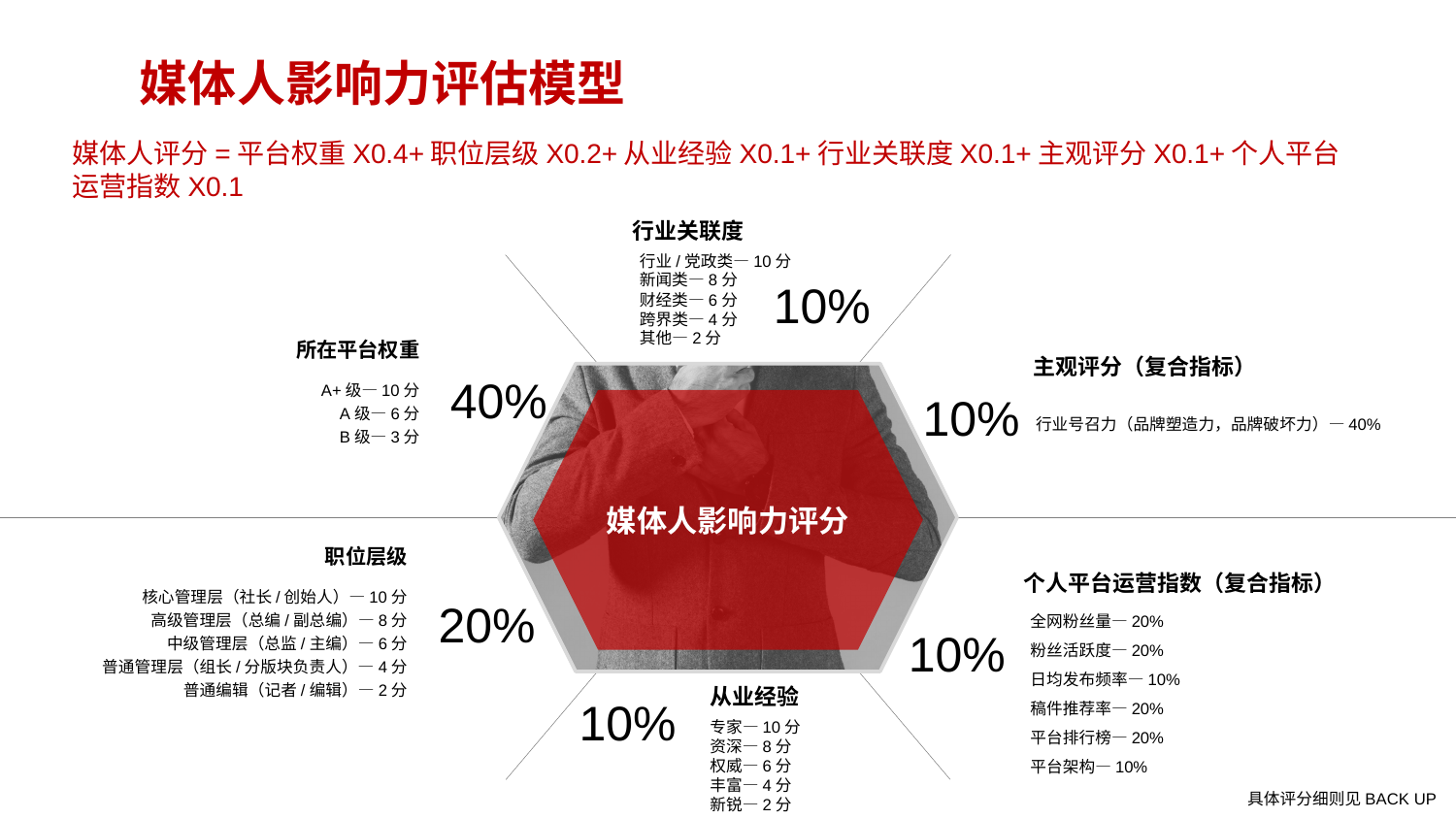

媒体人影响力评估模型
媒体人评分=平台权重X0.4+职位层级X0.2+从业经验X0.1+行业关联度X0.1+主观评分X0.1+个人平台运营指数X0.1
行业关联度
行业/党政类—10分
新闻类—8分
财经类—6分
跨界类—4分
其他—2分

10%
所在平台权重
A+级—10分
A级—6分
B级—3分

主观评分（复合指标）
40%

10%
媒体人影响力评分
行业号召力（品牌塑造力，品牌破坏力）—40%
职位层级
核心管理层（社长/创始人）—10分
高级管理层（总编/副总编）—8分
中级管理层（总监/主编）—6分
普通管理层（组长/分版块负责人）—4分
普通编辑（记者/编辑）—2分

20%
个人平台运营指数（复合指标）
全网粉丝量—20%
粉丝活跃度—20%
日均发布频率—10%
稿件推荐率—20%
平台排行榜—20%
平台架构—10%
10%
从业经验
10%
专家—10分
资深—8分
权威—6分
丰富—4分
新锐—2分

具体评分细则见BACK UP